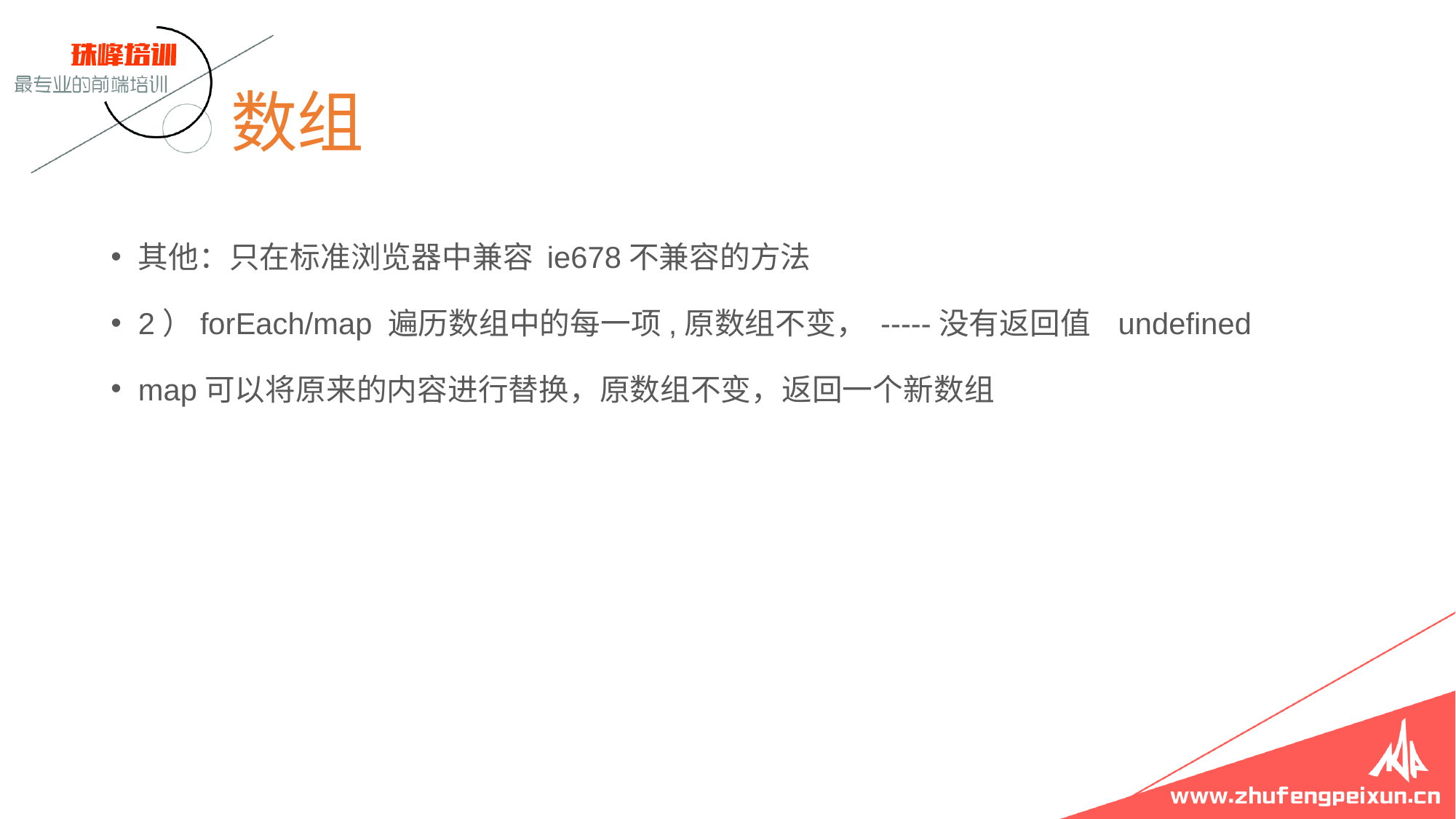

# 数组
其他：只在标准浏览器中兼容 ie678不兼容的方法
2）forEach/map 遍历数组中的每一项,原数组不变， -----没有返回值   undefined
map可以将原来的内容进行替换，原数组不变，返回一个新数组